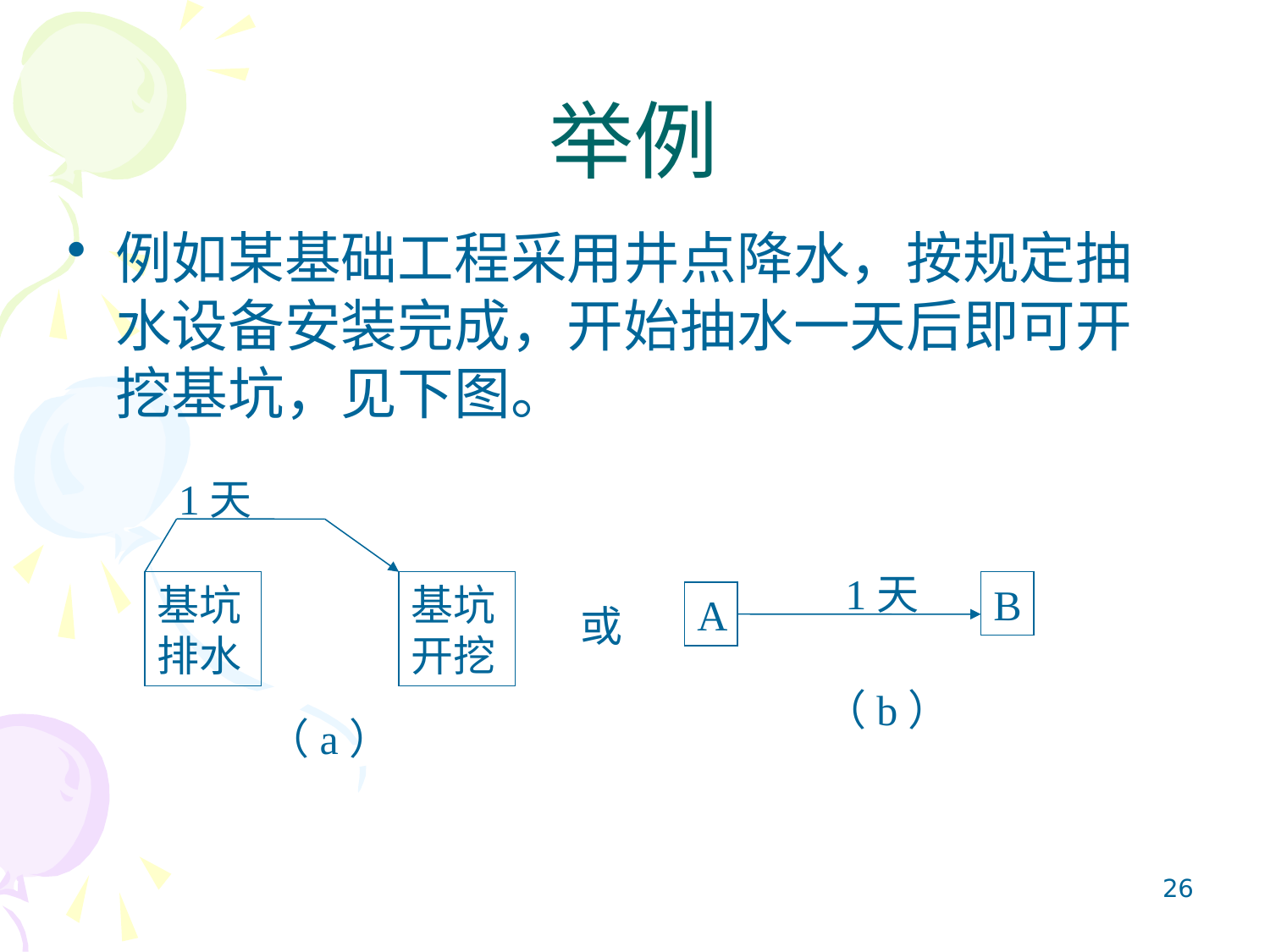

举例
例如某基础工程采用井点降水，按规定抽水设备安装完成，开始抽水一天后即可开挖基坑，见下图。
1天

      1天
基坑排水
基坑开挖
B
A
或

（b）
（a）
26